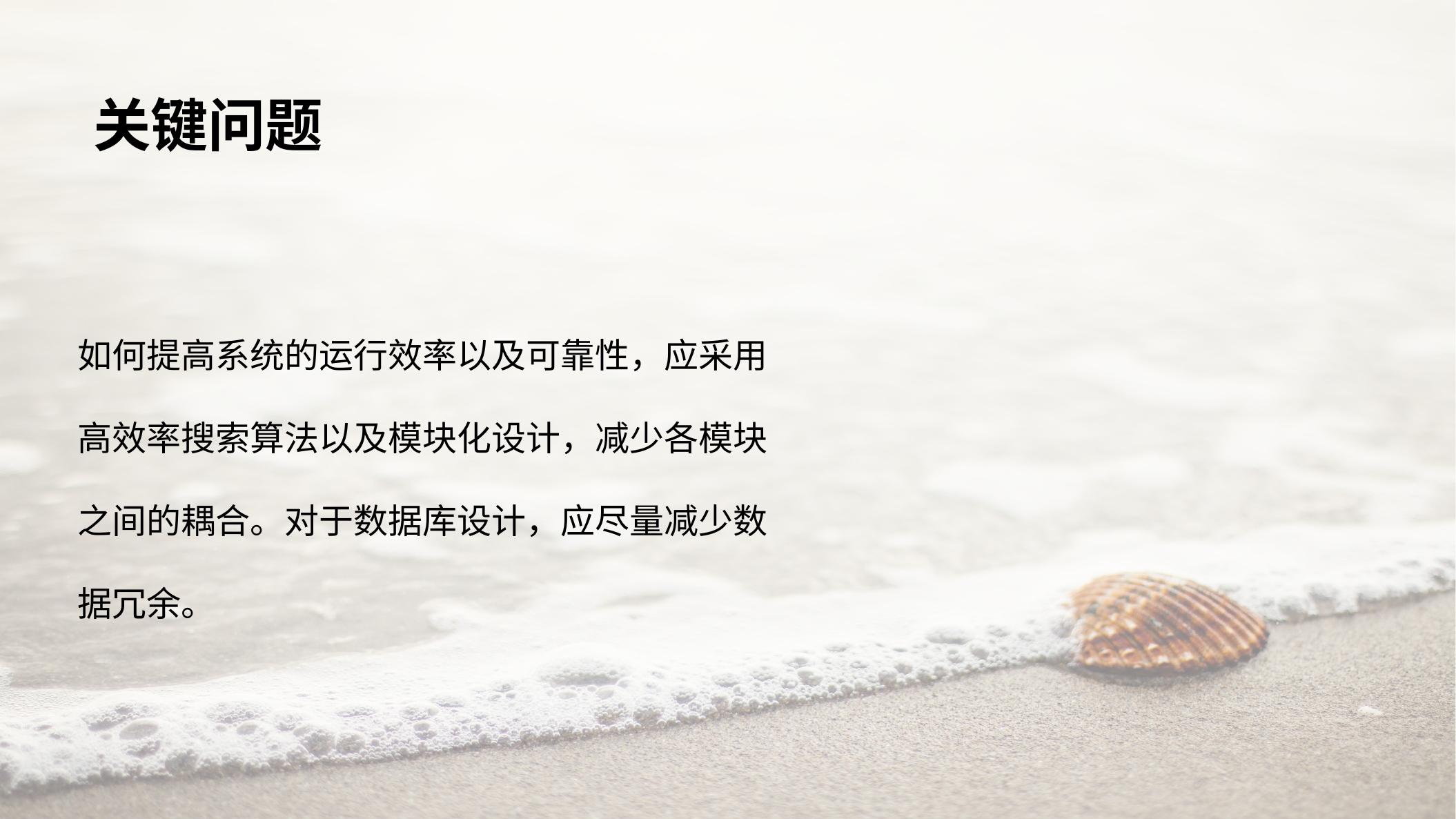

关键问题
如何提高系统的运行效率以及可靠性，应采用高效率搜索算法以及模块化设计，减少各模块之间的耦合。对于数据库设计，应尽量减少数据冗余。